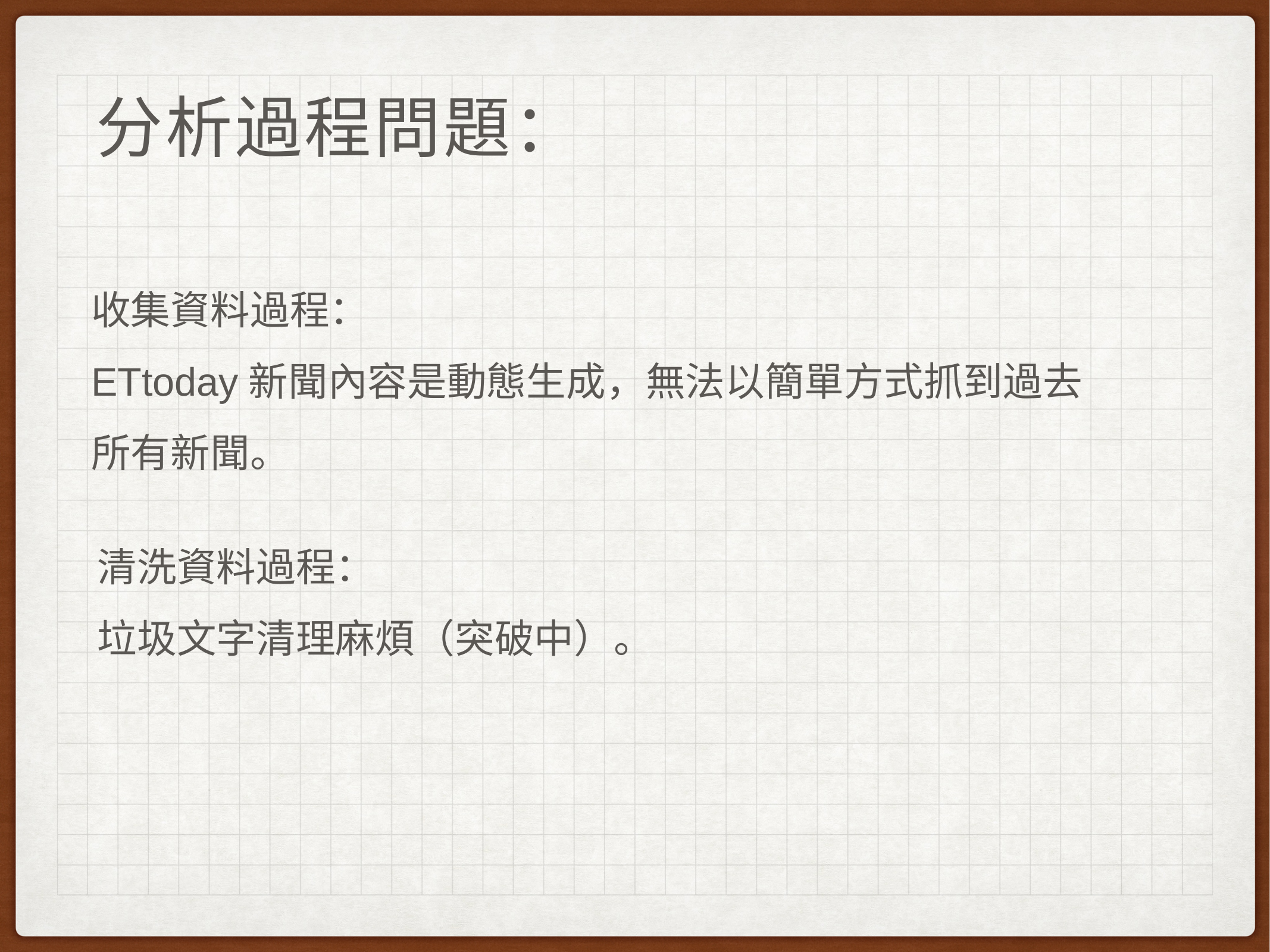

分析過程問題：
收集資料過程：
ETtoday新聞內容是動態生成，無法以簡單方式抓到過去
所有新聞。
清洗資料過程：
垃圾文字清理麻煩（突破中）。